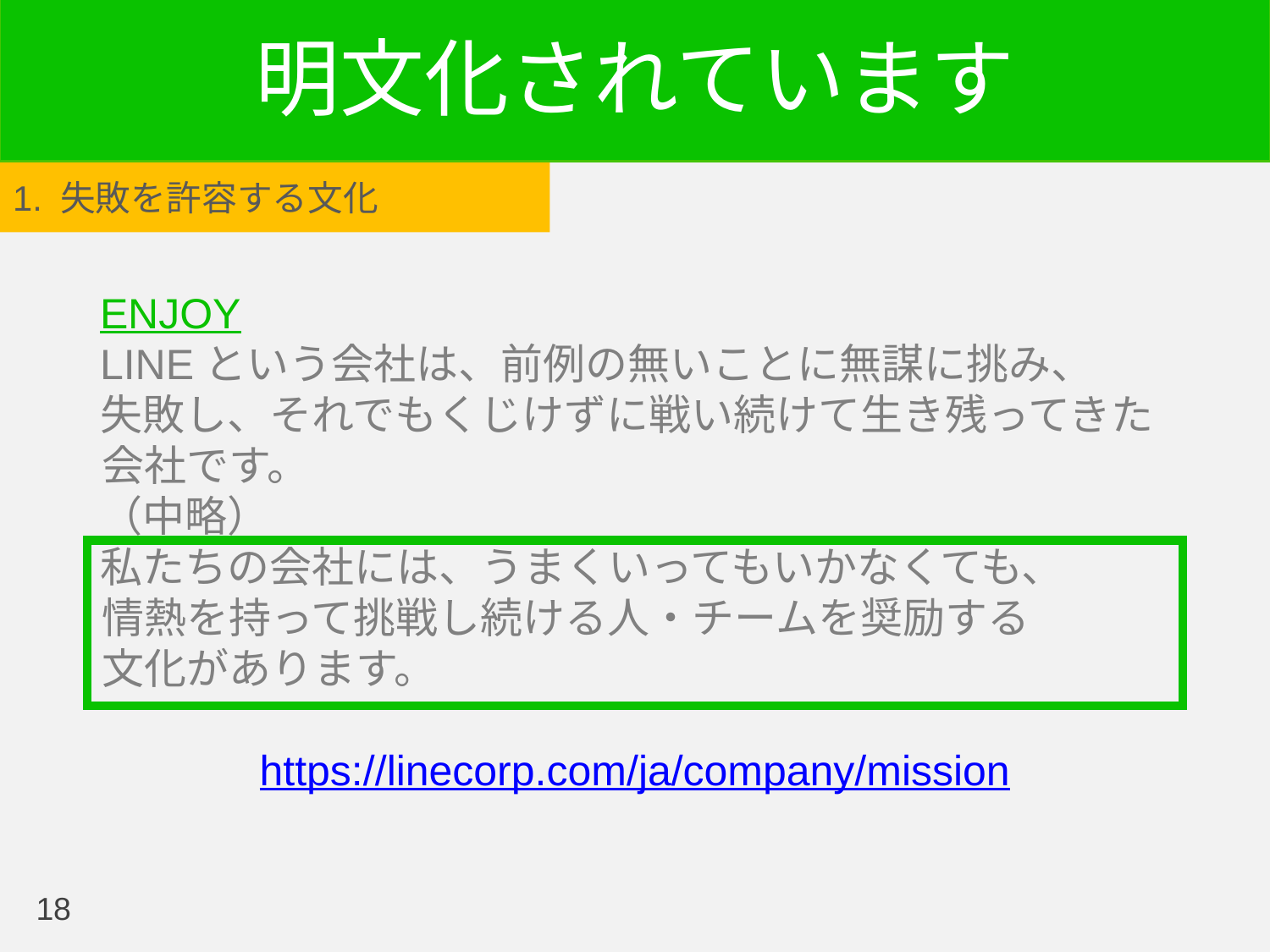

# 明文化されています
1. 失敗を許容する文化
ENJOY
LINEという会社は、前例の無いことに無謀に挑み、
失敗し、それでもくじけずに戦い続けて生き残ってきた
会社です。
（中略）
私たちの会社には、うまくいってもいかなくても、
情熱を持って挑戦し続ける人・チームを奨励する
文化があります。

https://linecorp.com/ja/company/mission

18